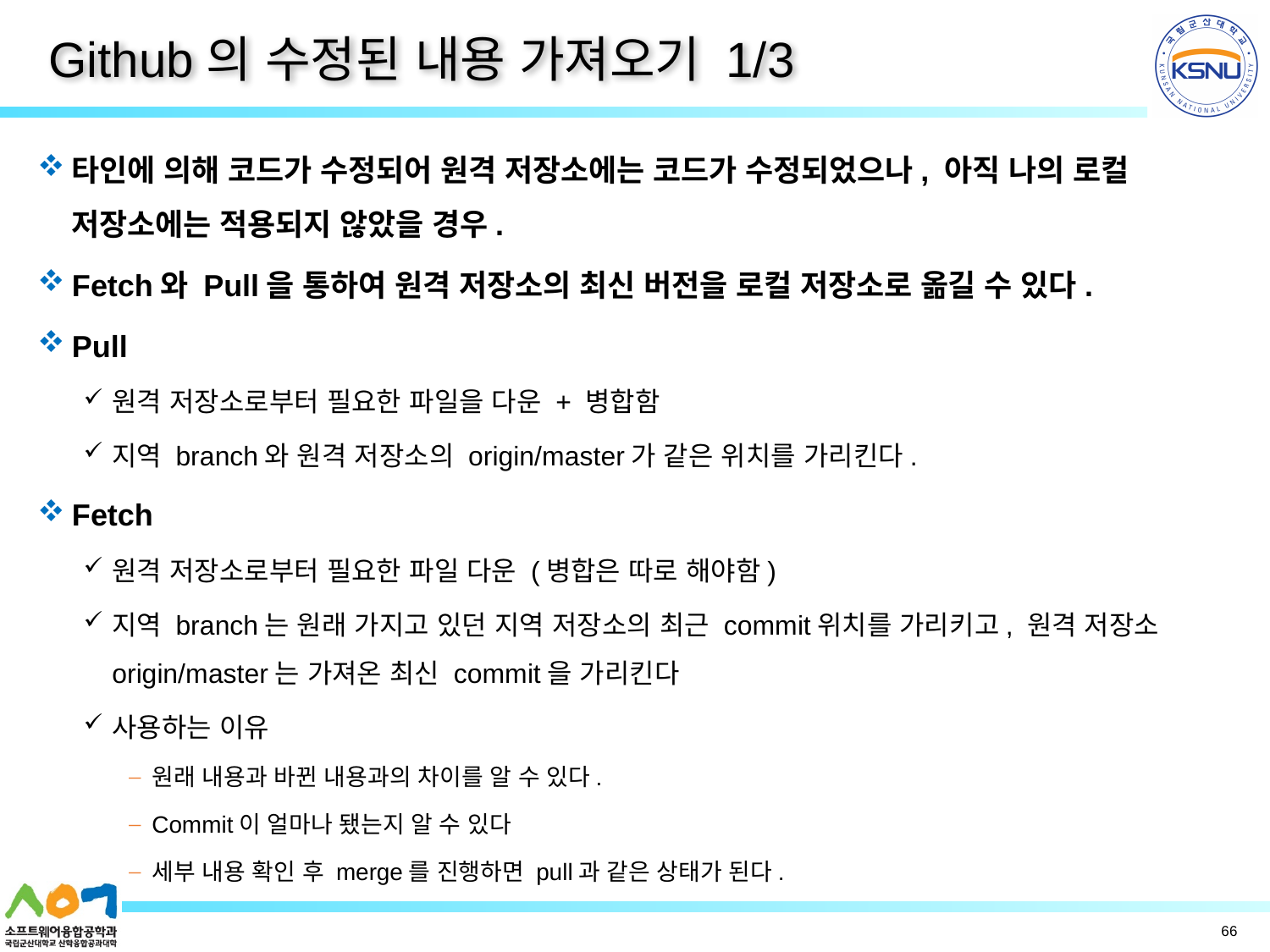

# Github의 수정된 내용 가져오기 1/3
타인에 의해 코드가 수정되어 원격 저장소에는 코드가 수정되었으나, 아직 나의 로컬 저장소에는 적용되지 않았을 경우.
Fetch와 Pull을 통하여 원격 저장소의 최신 버전을 로컬 저장소로 옮길 수 있다.
Pull
원격 저장소로부터 필요한 파일을 다운 + 병합함
지역 branch와 원격 저장소의 origin/master가 같은 위치를 가리킨다.
Fetch
원격 저장소로부터 필요한 파일 다운 (병합은 따로 해야함)
지역 branch는 원래 가지고 있던 지역 저장소의 최근 commit위치를 가리키고, 원격 저장소 origin/master는 가져온 최신 commit을 가리킨다
사용하는 이유
원래 내용과 바뀐 내용과의 차이를 알 수 있다.
Commit이 얼마나 됐는지 알 수 있다
세부 내용 확인 후 merge를 진행하면 pull과 같은 상태가 된다.

66